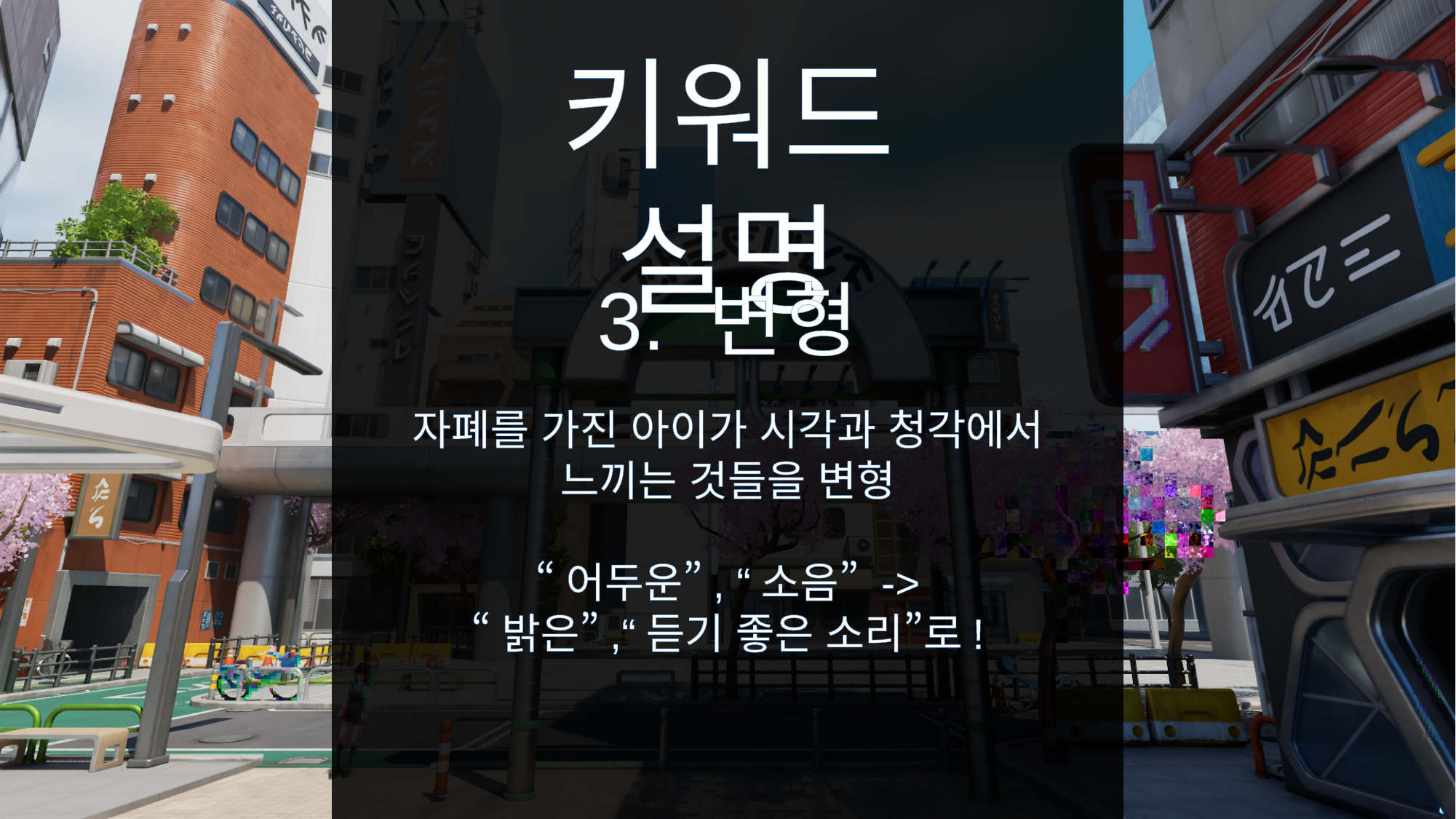

키워드 설명
3. 변형

자폐를 가진 아이가 시각과 청각에서
느끼는 것들을 변형

“어두운”, “소음” ->
“밝은”,“듣기 좋은 소리”로!